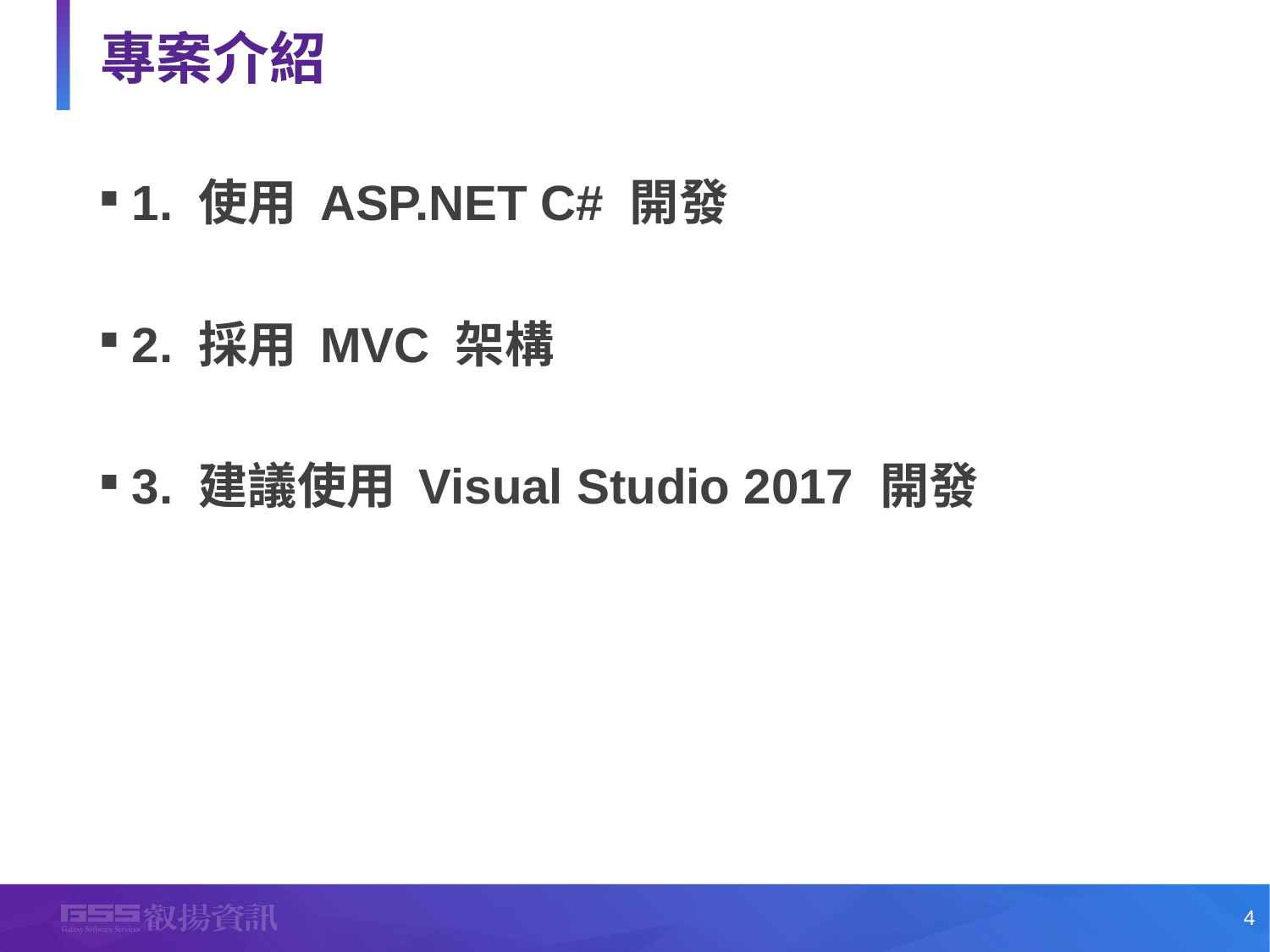

# 專案介紹
1. 使用 ASP.NET C# 開發

2. 採用 MVC 架構

3. 建議使用 Visual Studio 2017 開發

4